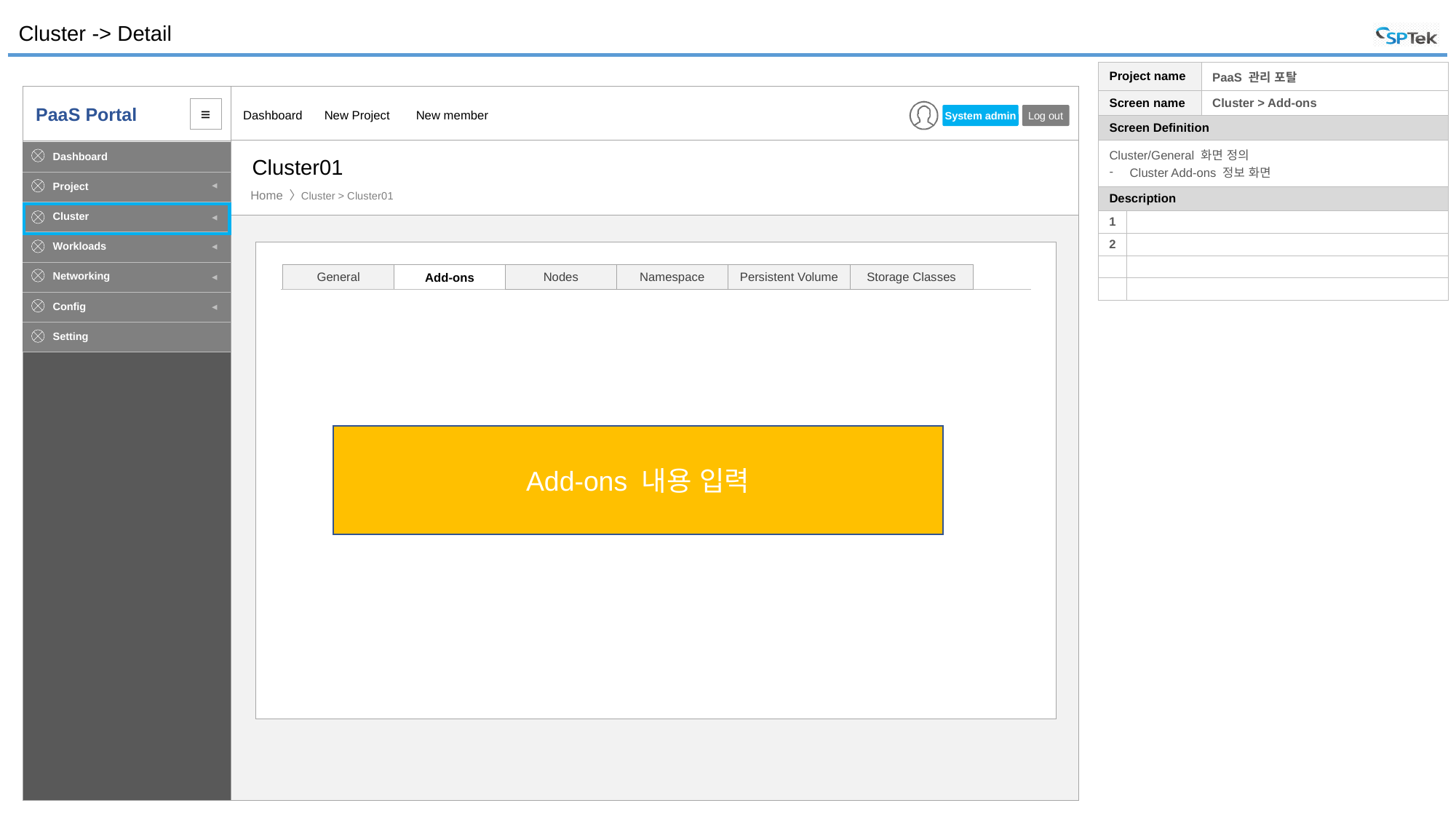

# Cluster -> Detail
| Project name |  | PaaS 관리 포탈 |
| --- | --- | --- |
| Screen name |  | Cluster > Add-ons |
| Screen Definition |  |  |
| Cluster/General 화면 정의 Cluster Add-ons 정보 화면 |  |  |
| Description |  |  |
| 1 |  |  |
| 2 |  |  |
|  |  |  |
|  |  |  |
Cluster01
Cluster > Cluster01

Nodes
Namespace
Persistent Volume
Storage Classes
General
Add-ons
Add-ons 내용 입력